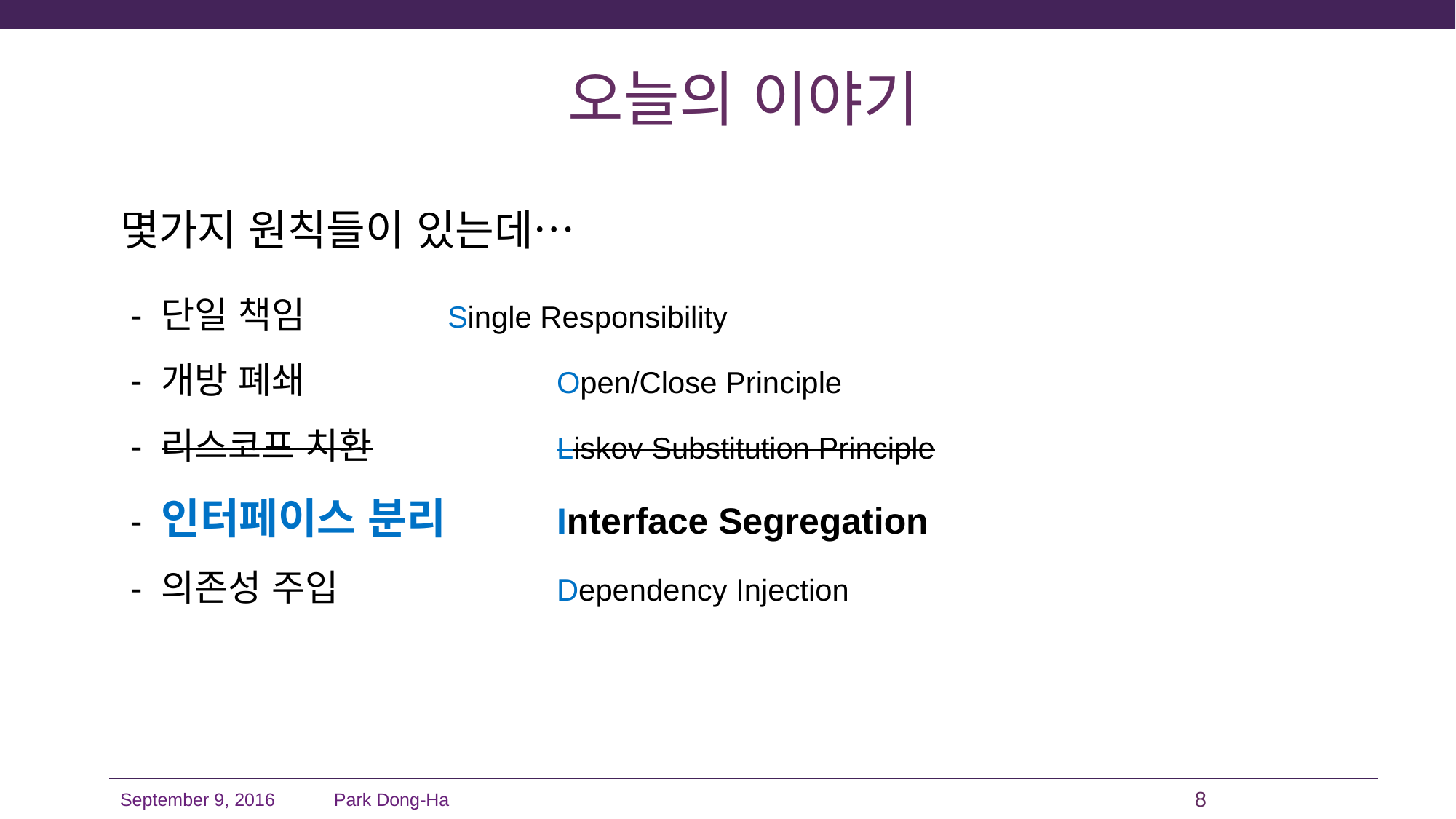

# 오늘의 이야기
몇가지 원칙들이 있는데…
 - 단일 책임 		Single Responsibility
 - 개방 폐쇄			Open/Close Principle
 - 리스코프 치환		Liskov Substitution Principle
 - 인터페이스 분리 	Interface Segregation
 - 의존성 주입		Dependency Injection
Park Dong-Ha
8